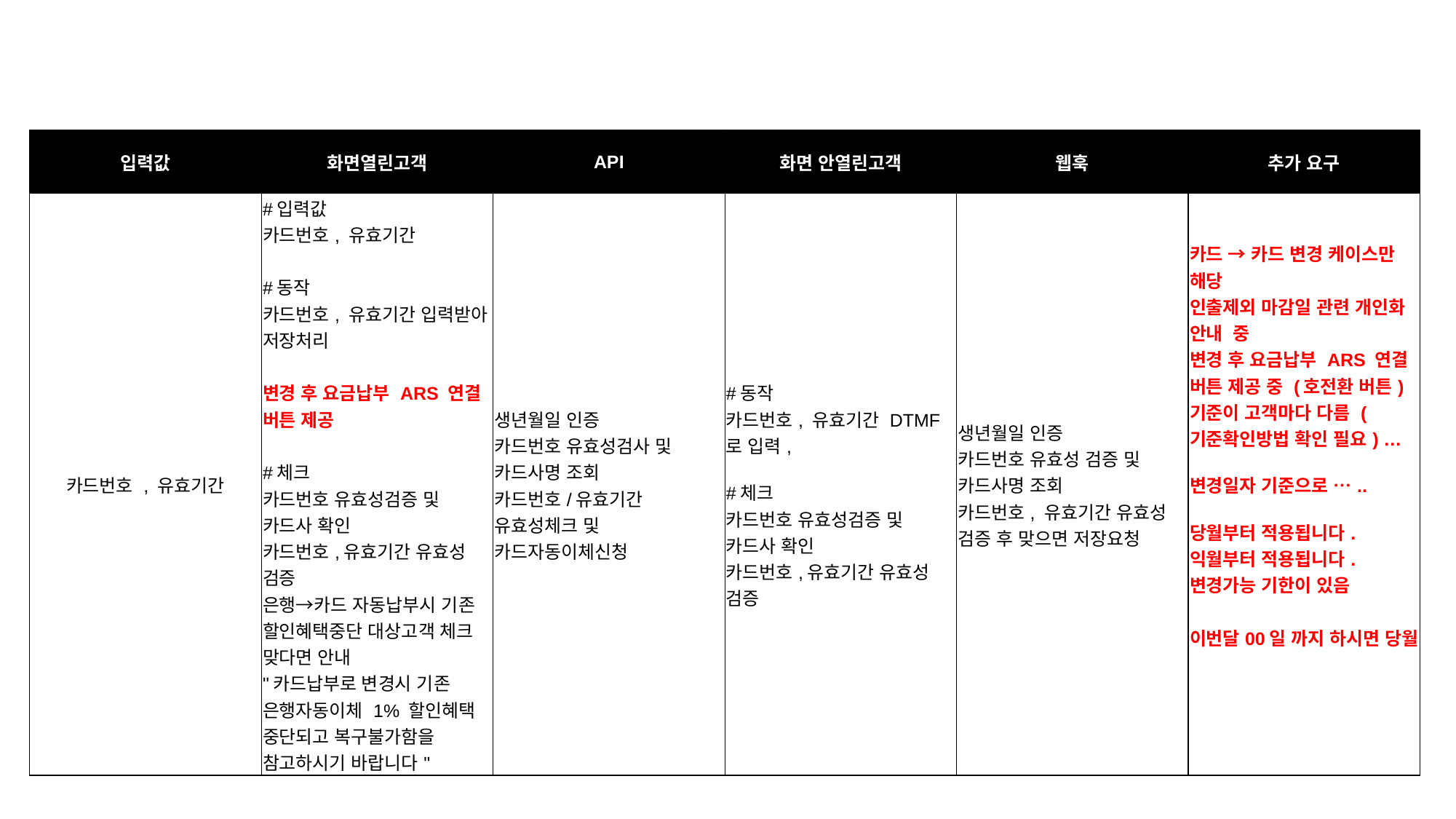

| 입력값 | 화면열린고객 | API | 화면 안열린고객 | 웹훅 | 추가 요구 |
| --- | --- | --- | --- | --- | --- |
| 카드번호 , 유효기간 | #입력값 카드번호, 유효기간 #동작 카드번호, 유효기간 입력받아 저장처리 변경 후 요금납부 ARS 연결 버튼 제공 #체크 카드번호 유효성검증 및 카드사 확인 카드번호,유효기간 유효성 검증 은행→카드 자동납부시 기존 할인혜택중단 대상고객 체크 맞다면 안내 "카드납부로 변경시 기존 은행자동이체 1% 할인혜택 중단되고 복구불가함을 참고하시기 바랍니다" | 생년월일 인증 카드번호 유효성검사 및 카드사명 조회 카드번호/유효기간 유효성체크 및 카드자동이체신청 | #동작 카드번호, 유효기간 DTMF로 입력, #체크 카드번호 유효성검증 및 카드사 확인 카드번호,유효기간 유효성 검증 | 생년월일 인증 카드번호 유효성 검증 및 카드사명 조회 카드번호, 유효기간 유효성 검증 후 맞으면 저장요청 | 카드 → 카드 변경 케이스만 해당 인출제외 마감일 관련 개인화 안내 중 변경 후 요금납부 ARS 연결 버튼 제공 중 (호전환 버튼) 기준이 고객마다 다름 (기준확인방법 확인 필요) … 변경일자 기준으로 ….. 당월부터 적용됩니다. 익월부터 적용됩니다. 변경가능 기한이 있음 이번달00일 까지 하시면 당월 |